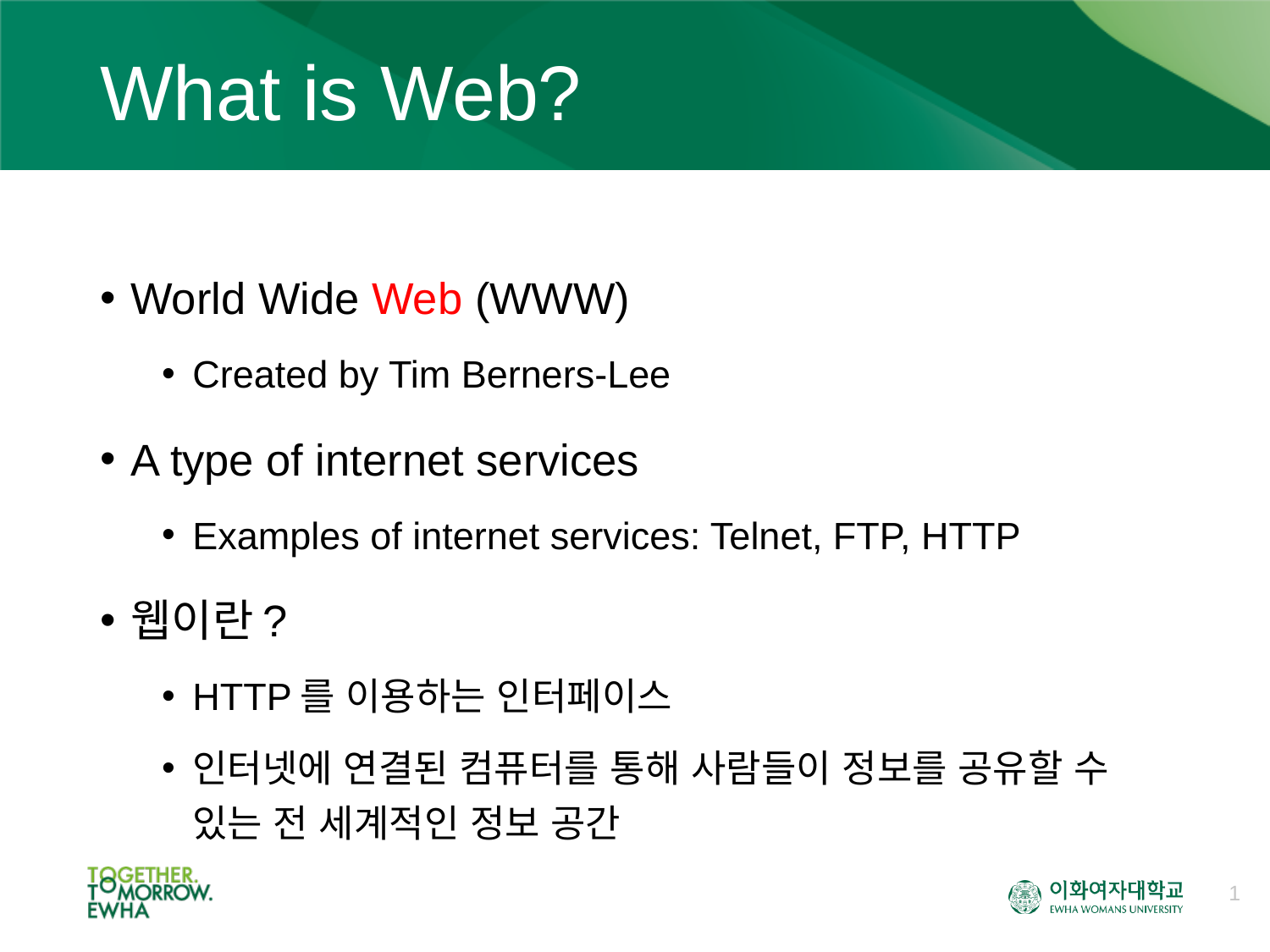

# What is Web?
World Wide Web (WWW)
Created by Tim Berners-Lee
A type of internet services
Examples of internet services: Telnet, FTP, HTTP
웹이란?
HTTP를 이용하는 인터페이스
인터넷에 연결된 컴퓨터를 통해 사람들이 정보를 공유할 수 있는 전 세계적인 정보 공간

1